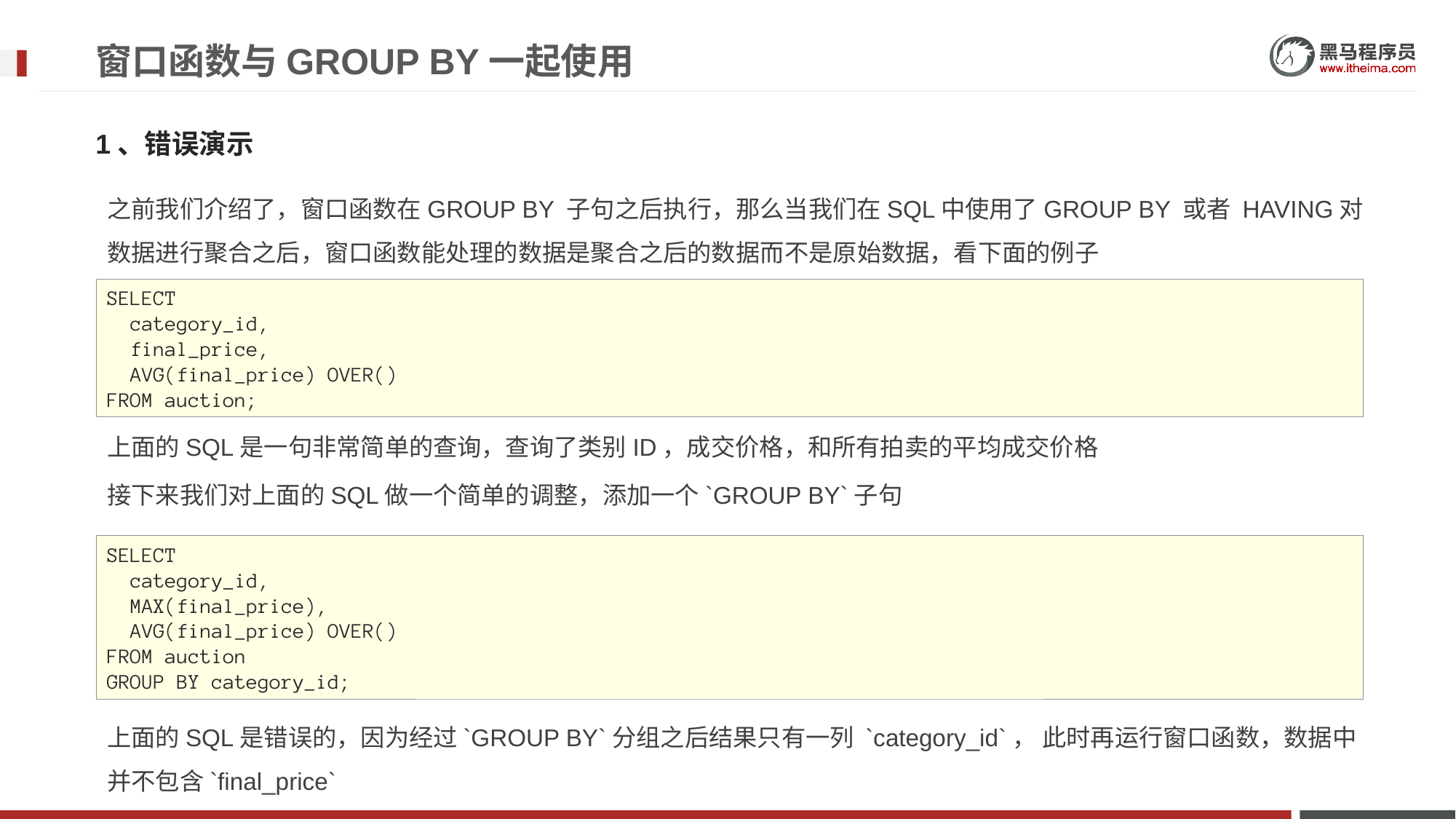

# 窗口函数与GROUP BY一起使用
1、错误演示
之前我们介绍了，窗口函数在GROUP BY 子句之后执行，那么当我们在SQL中使用了GROUP BY 或者 HAVING对数据进行聚合之后，窗口函数能处理的数据是聚合之后的数据而不是原始数据，看下面的例子

上面的SQL是一句非常简单的查询，查询了类别ID，成交价格，和所有拍卖的平均成交价格
接下来我们对上面的SQL做一个简单的调整，添加一个`GROUP BY`子句

上面的SQL是错误的，因为经过`GROUP BY`分组之后结果只有一列 `category_id`， 此时再运行窗口函数，数据中并不包含`final_price`
SELECT
  category_id,
  final_price,
  AVG(final_price) OVER()
FROM auction;
SELECT
  category_id,
  MAX(final_price),
  AVG(final_price) OVER()
FROM auction
GROUP BY category_id;